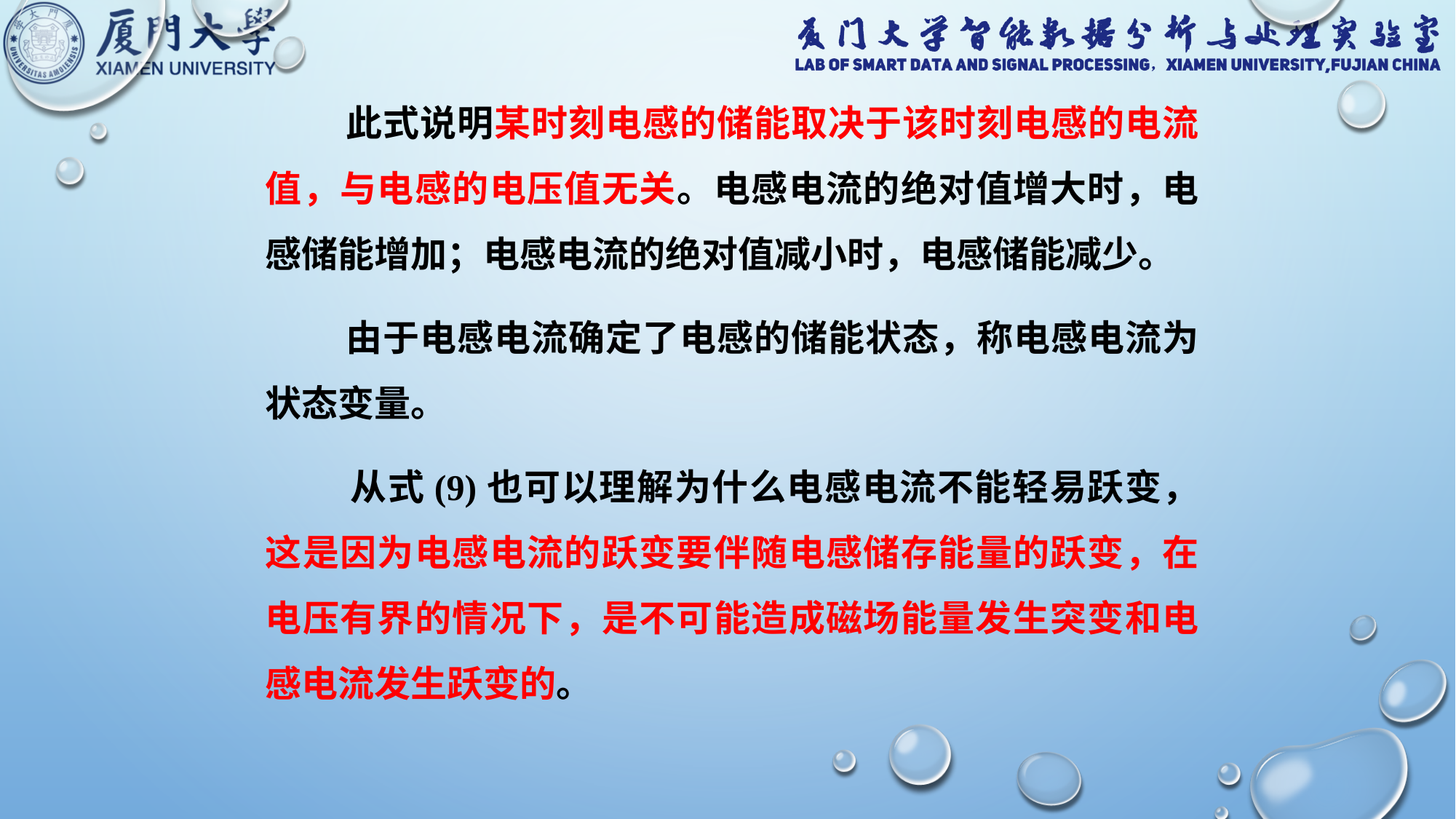

此式说明某时刻电感的储能取决于该时刻电感的电流值，与电感的电压值无关。电感电流的绝对值增大时，电感储能增加；电感电流的绝对值减小时，电感储能减少。
        由于电感电流确定了电感的储能状态，称电感电流为状态变量。
        从式(9)也可以理解为什么电感电流不能轻易跃变，这是因为电感电流的跃变要伴随电感储存能量的跃变，在电压有界的情况下，是不可能造成磁场能量发生突变和电感电流发生跃变的。
77